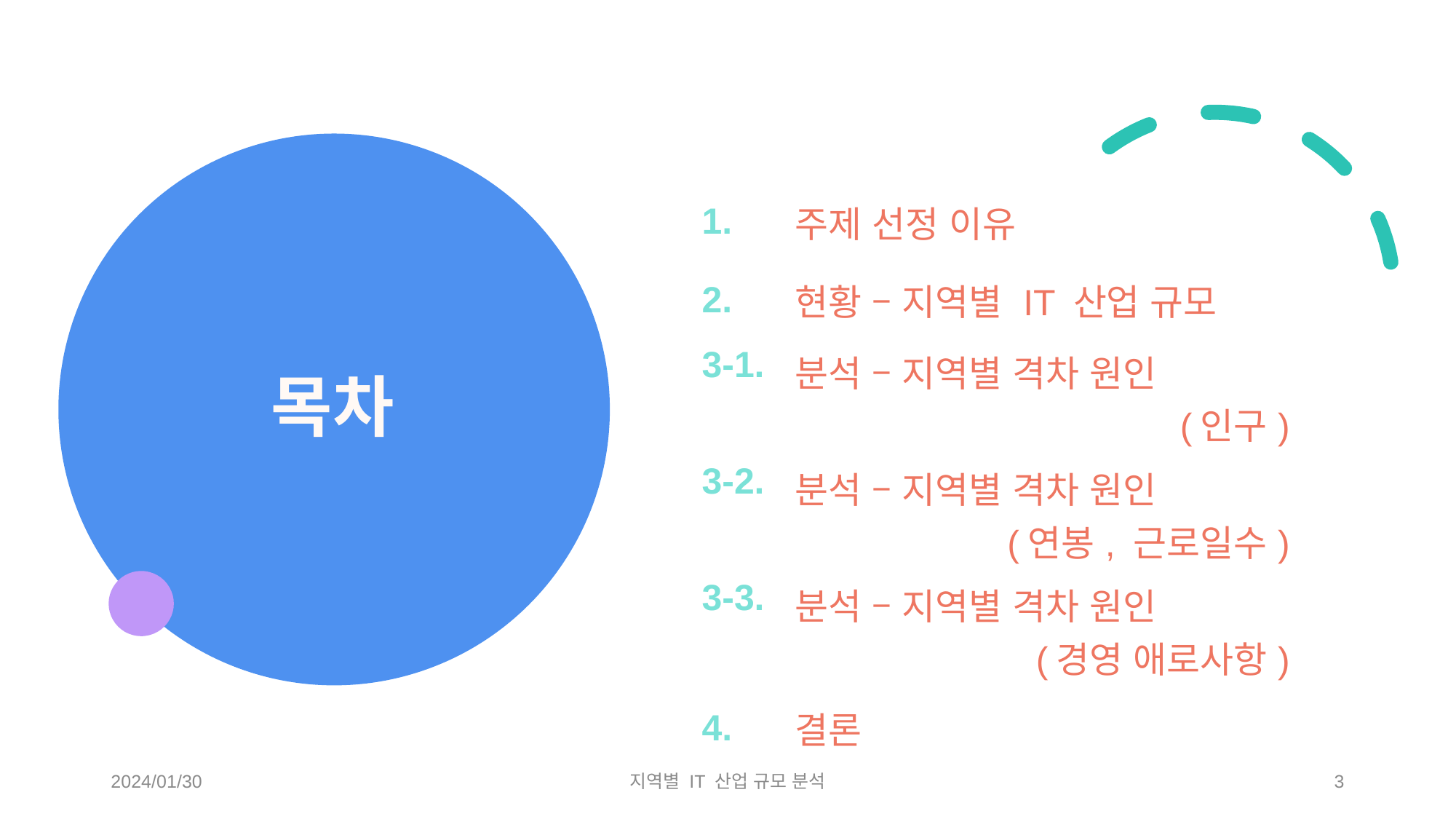

# 목차
| 1. | 주제 선정 이유 |
| --- | --- |
| 2. | 현황 – 지역별 IT 산업 규모 |
| 3-1. | 분석 – 지역별 격차 원인 (인구) |
| 3-2. | 분석 – 지역별 격차 원인 (연봉, 근로일수) |
| 3-3. | 분석 – 지역별 격차 원인 (경영 애로사항) |
| 4. | 결론 |
2024/01/30
지역별 IT 산업 규모 분석
3